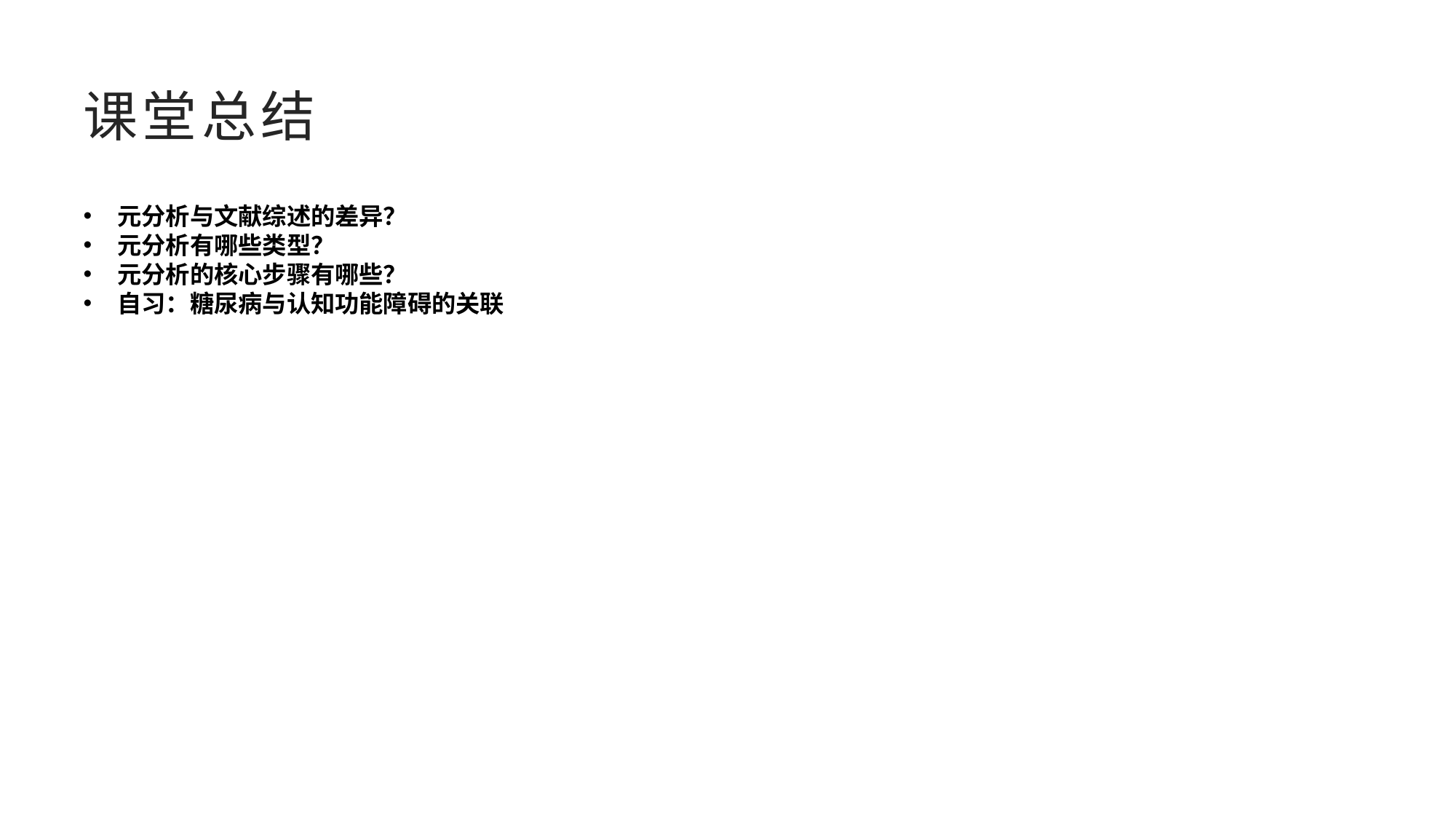

# 课堂总结
元分析与文献综述的差异？
元分析有哪些类型？
元分析的核心步骤有哪些？
自习：糖尿病与认知功能障碍的关联